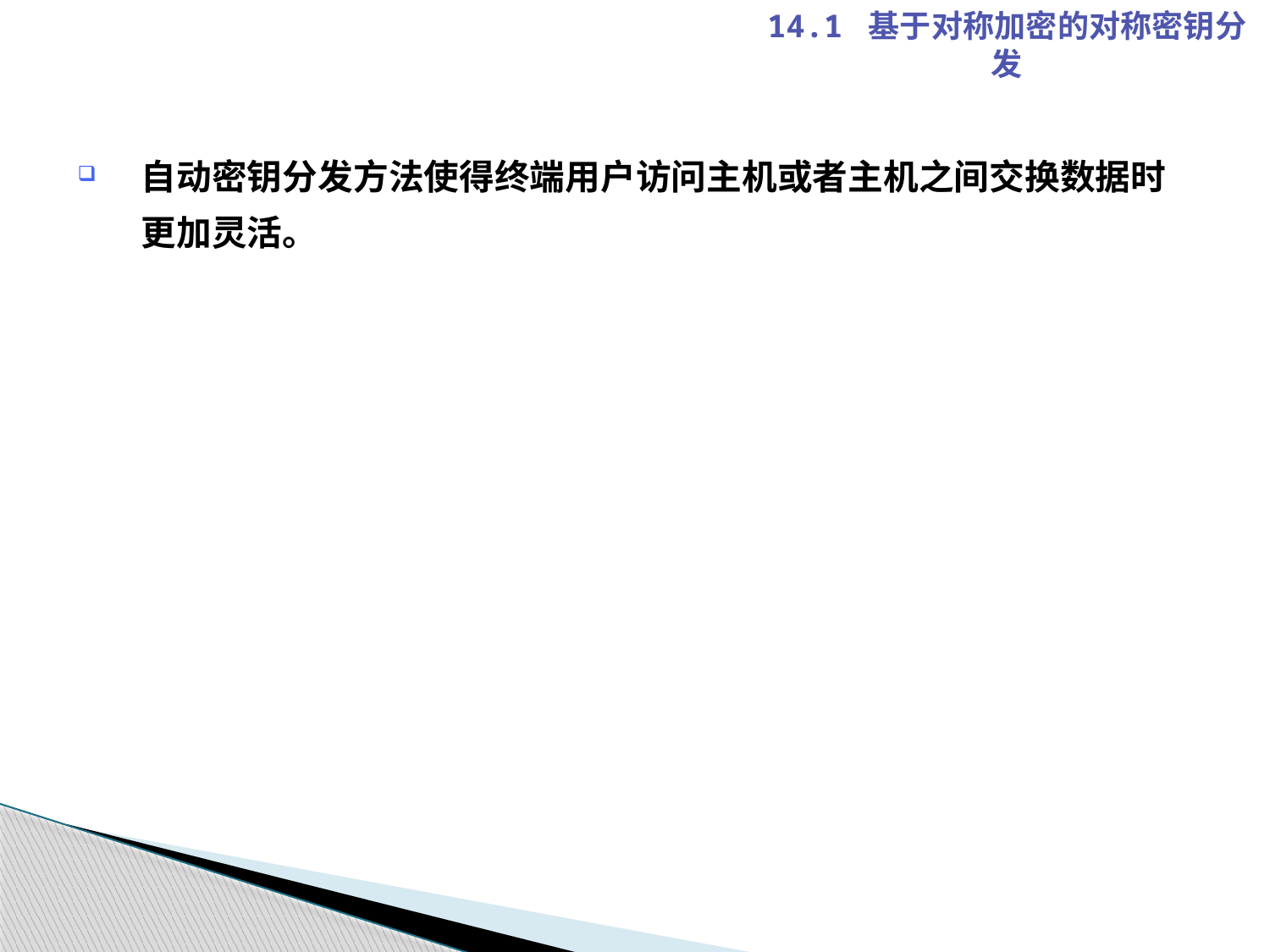

14.1 基于对称加密的对称密钥分发
自动密钥分发方法使得终端用户访问主机或者主机之间交换数据时更加灵活。